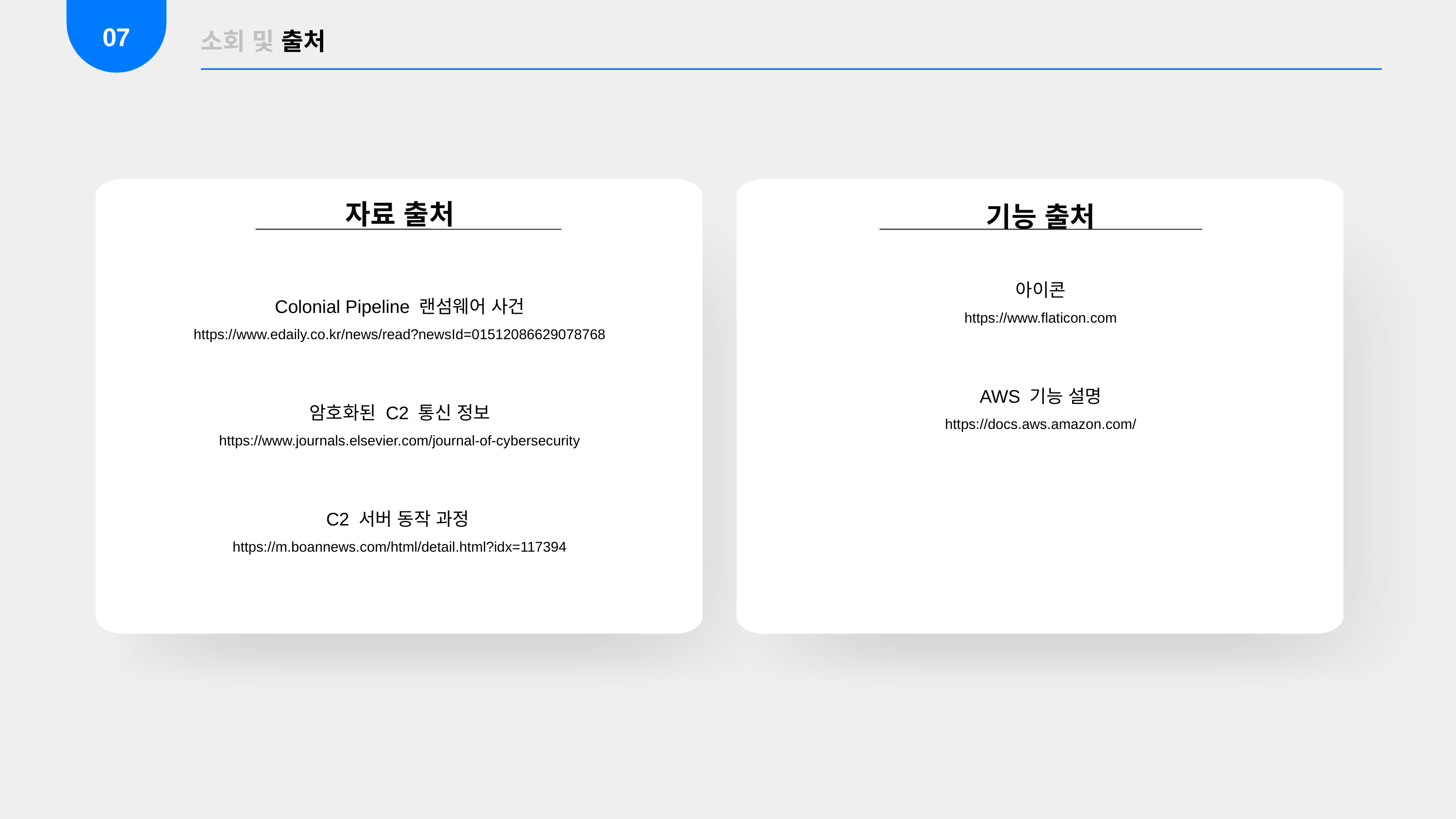

07
소회 및 출처

기능 출처

아이콘
https://www.flaticon.com
AWS 기능 설명
https://docs.aws.amazon.com/

자료 출처

Colonial Pipeline 랜섬웨어 사건
https://www.edaily.co.kr/news/read?newsId=01512086629078768
암호화된 C2 통신 정보
https://www.journals.elsevier.com/journal-of-cybersecurity
C2 서버 동작 과정
https://m.boannews.com/html/detail.html?idx=117394